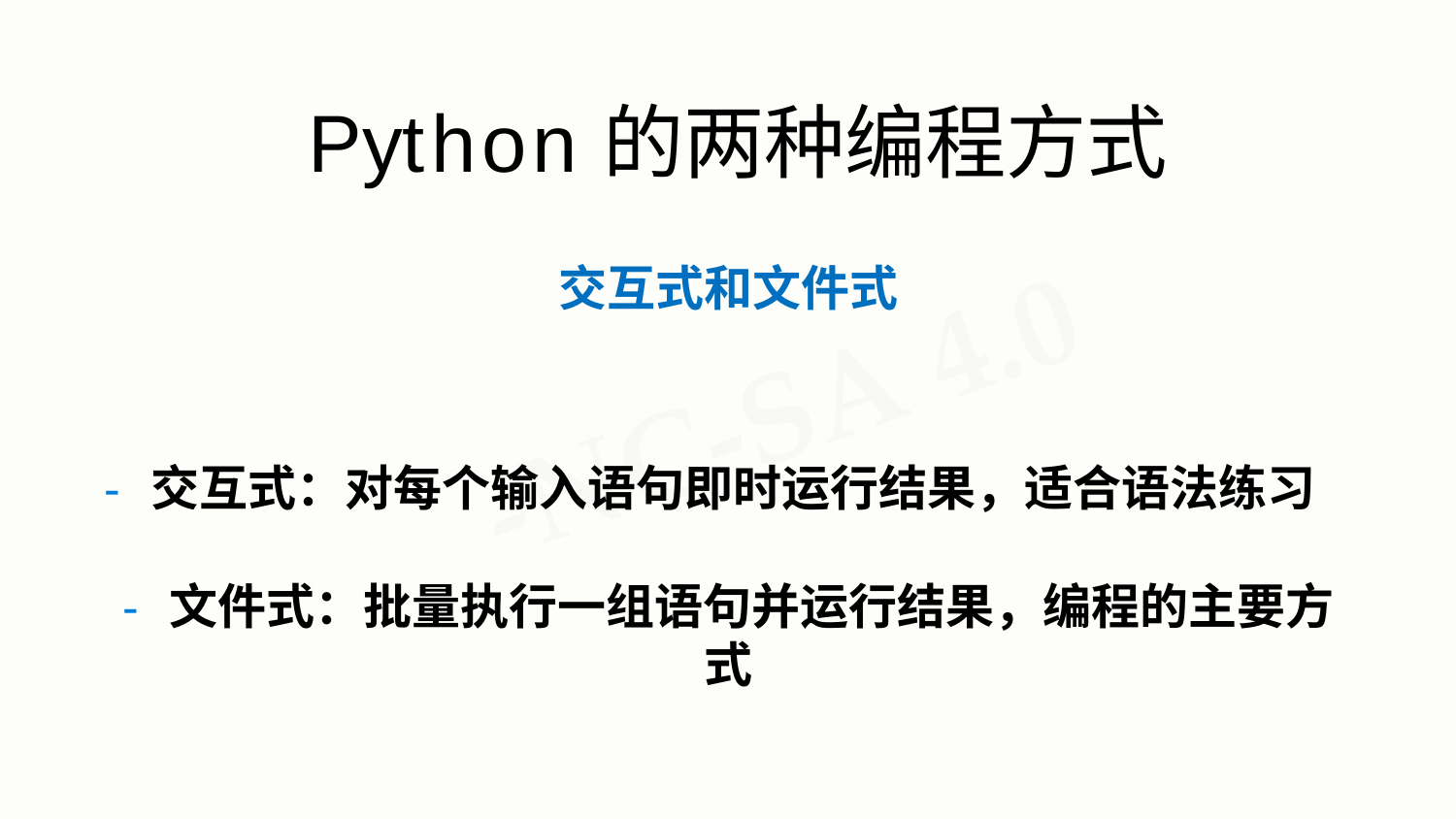

# Python的两种编程方式
交互式和文件式

- 交互式：对每个输入语句即时运行结果，适合语法练习

- 文件式：批量执行一组语句并运行结果，编程的主要方式